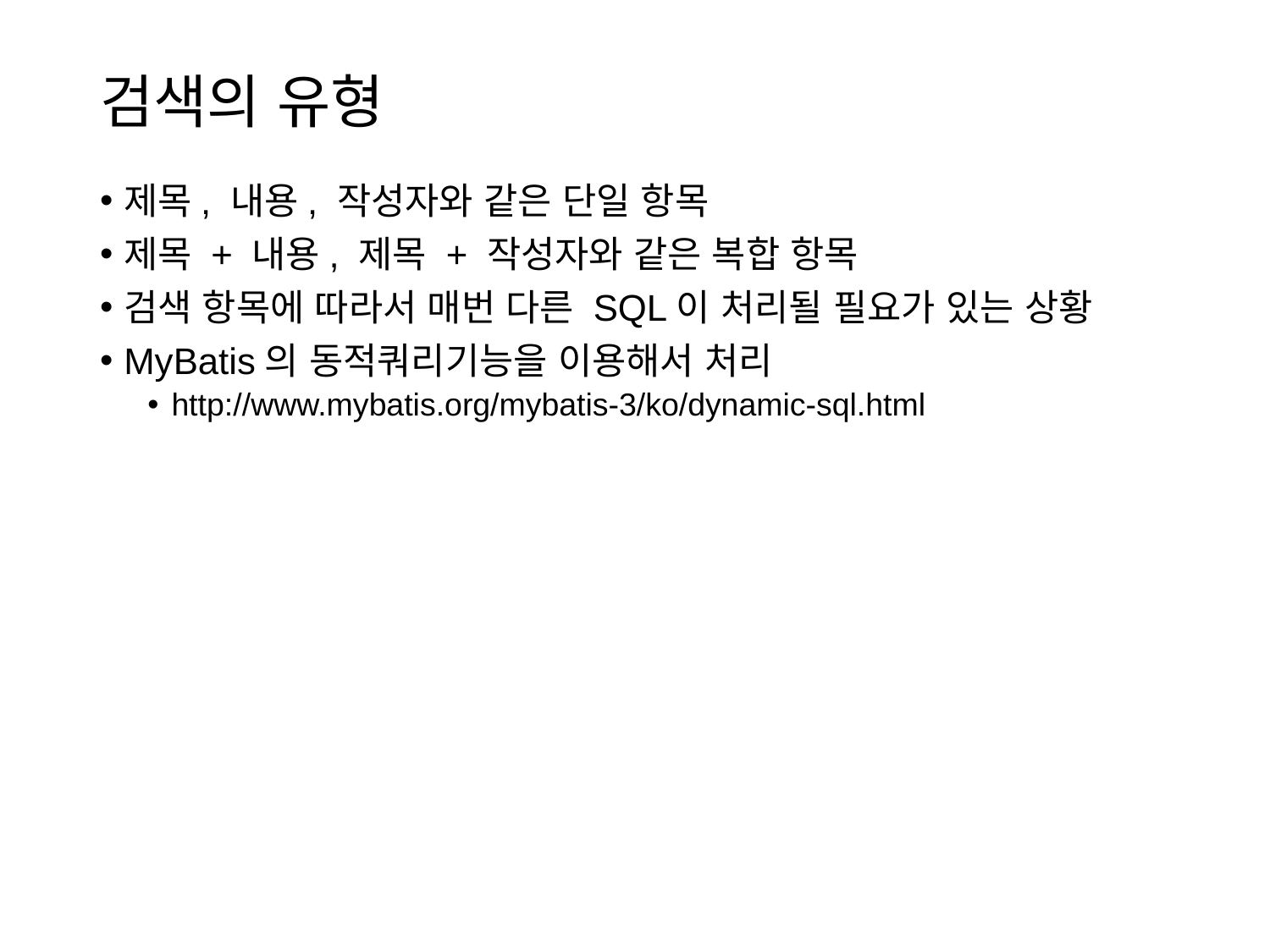

# 검색의 유형
제목, 내용, 작성자와 같은 단일 항목
제목 + 내용, 제목 + 작성자와 같은 복합 항목
검색 항목에 따라서 매번 다른 SQL이 처리될 필요가 있는 상황
MyBatis의 동적쿼리기능을 이용해서 처리
http://www.mybatis.org/mybatis-3/ko/dynamic-sql.html